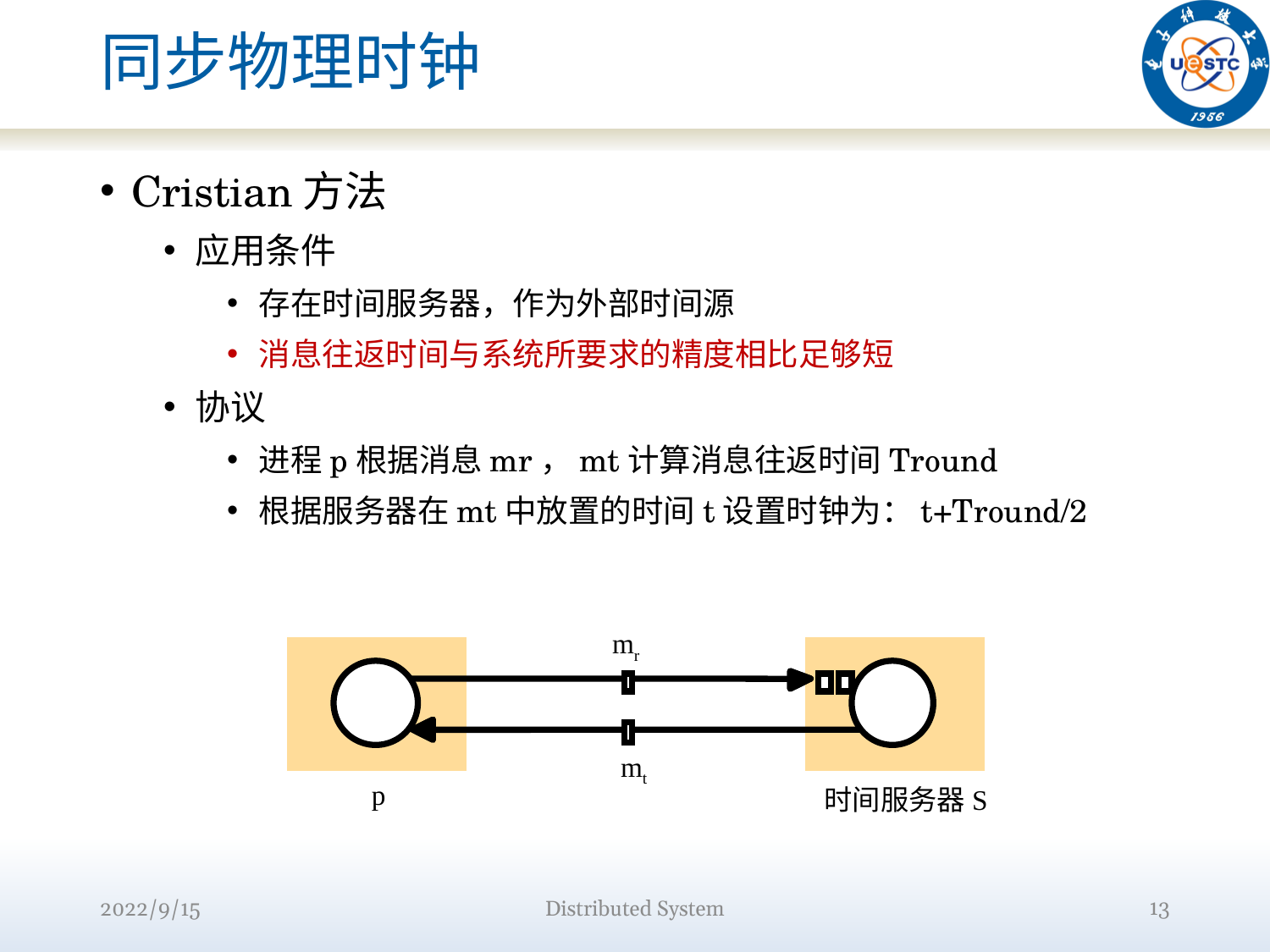

# 同步物理时钟
Cristian方法
应用条件
存在时间服务器，作为外部时间源
消息往返时间与系统所要求的精度相比足够短
协议
进程p根据消息mr，mt计算消息往返时间Tround
根据服务器在mt中放置的时间t设置时钟为：t+Tround/2

mr

mt
p
时间服务器S
2022/9/15
Distributed System
13